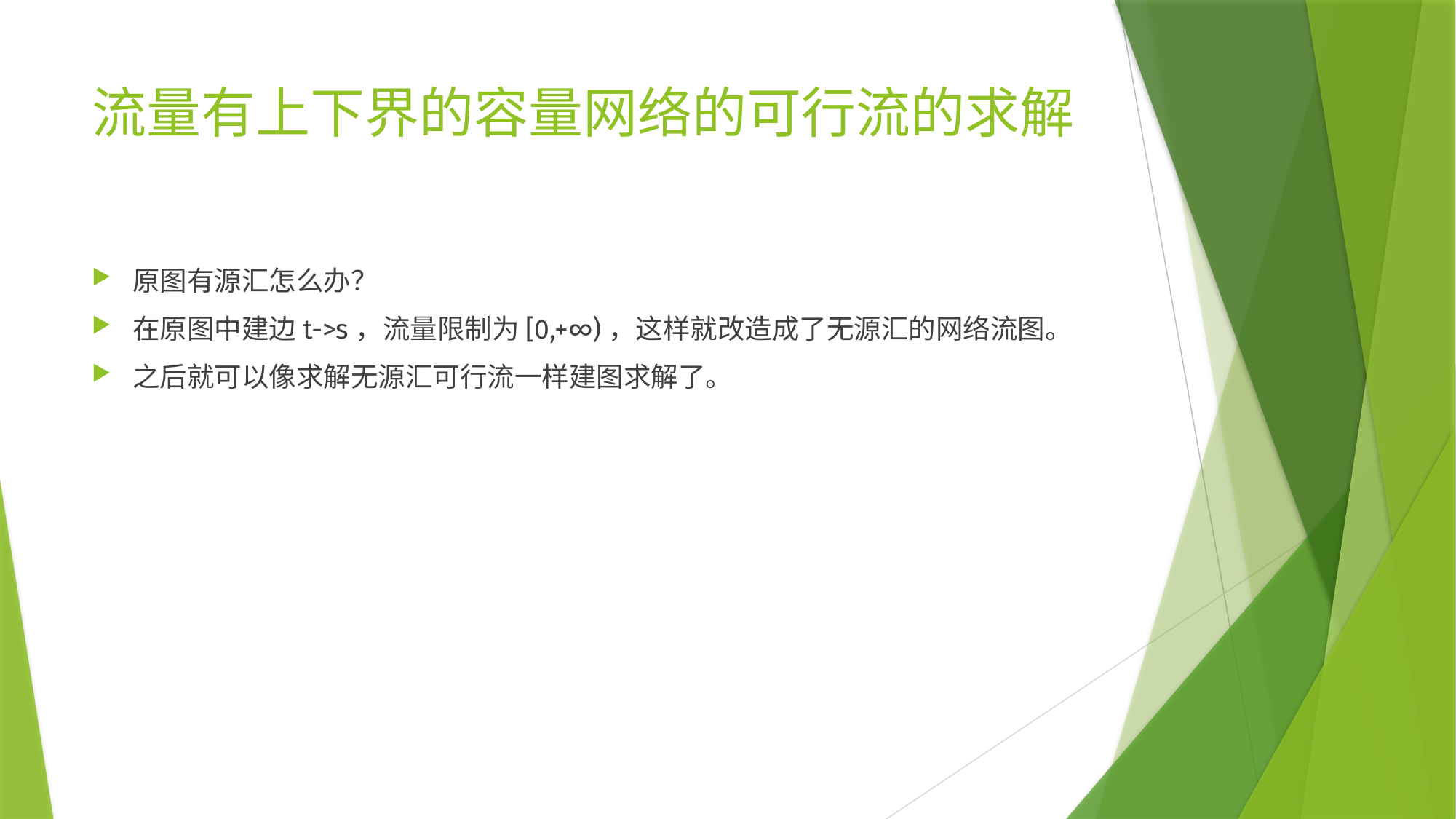

# 流量有上下界的容量网络的可行流的求解
原图有源汇怎么办？
在原图中建边t->s，流量限制为[0,+∞)，这样就改造成了无源汇的网络流图。
之后就可以像求解无源汇可行流一样建图求解了。